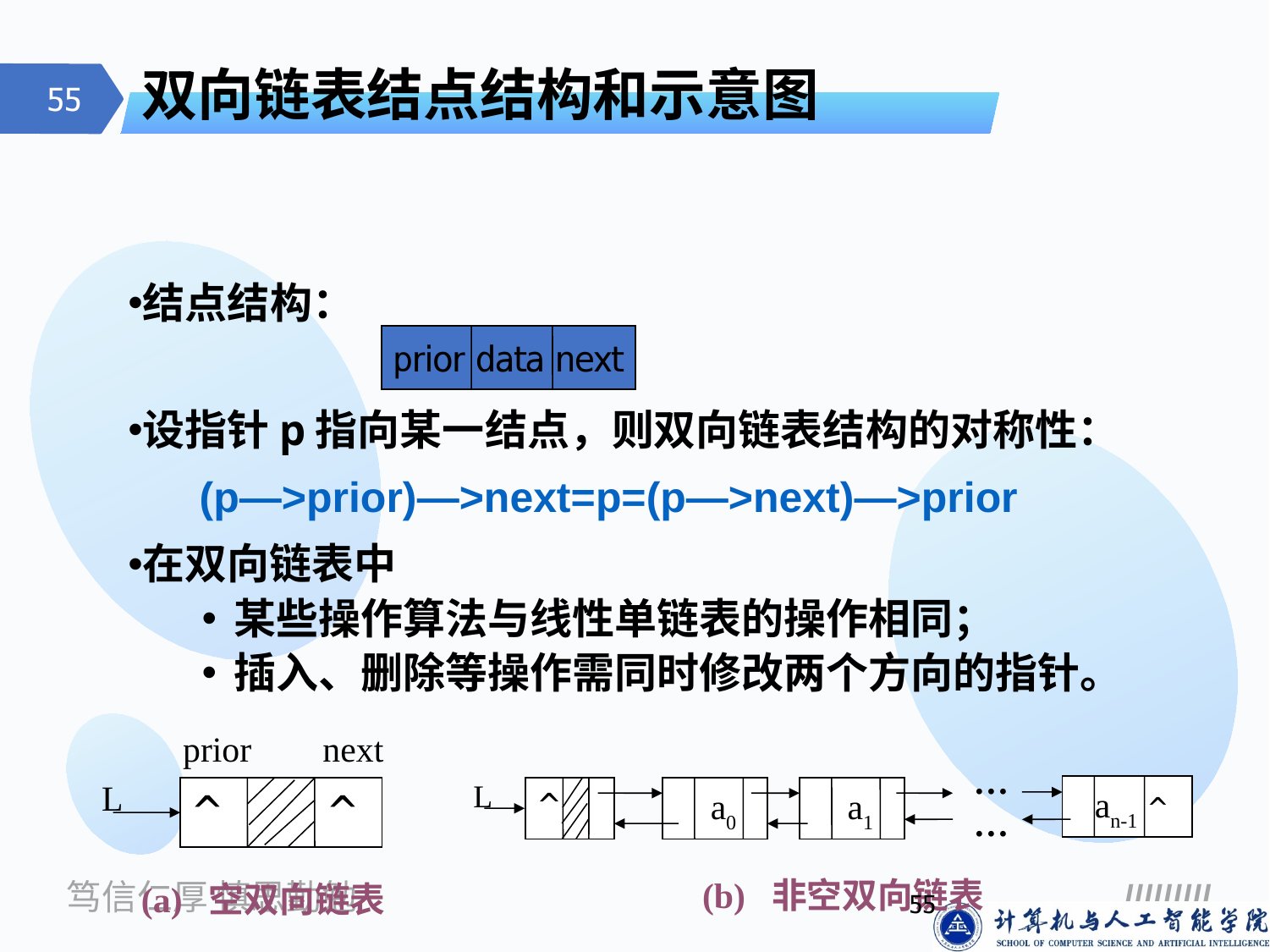

# 双向链表结点结构和示意图
结点结构：

设指针p指向某一结点，则双向链表结构的对称性：

在双向链表中
某些操作算法与线性单链表的操作相同；
插入、删除等操作需同时修改两个方向的指针。
prior data next

(p—>prior)—>next=p=(p—>next)—>prior
prior        next
L

^        ^

(a)  空双向链表

…
…

  L

  an-1 ^

    a0

    a1

^

(b)  非空双向链表
55